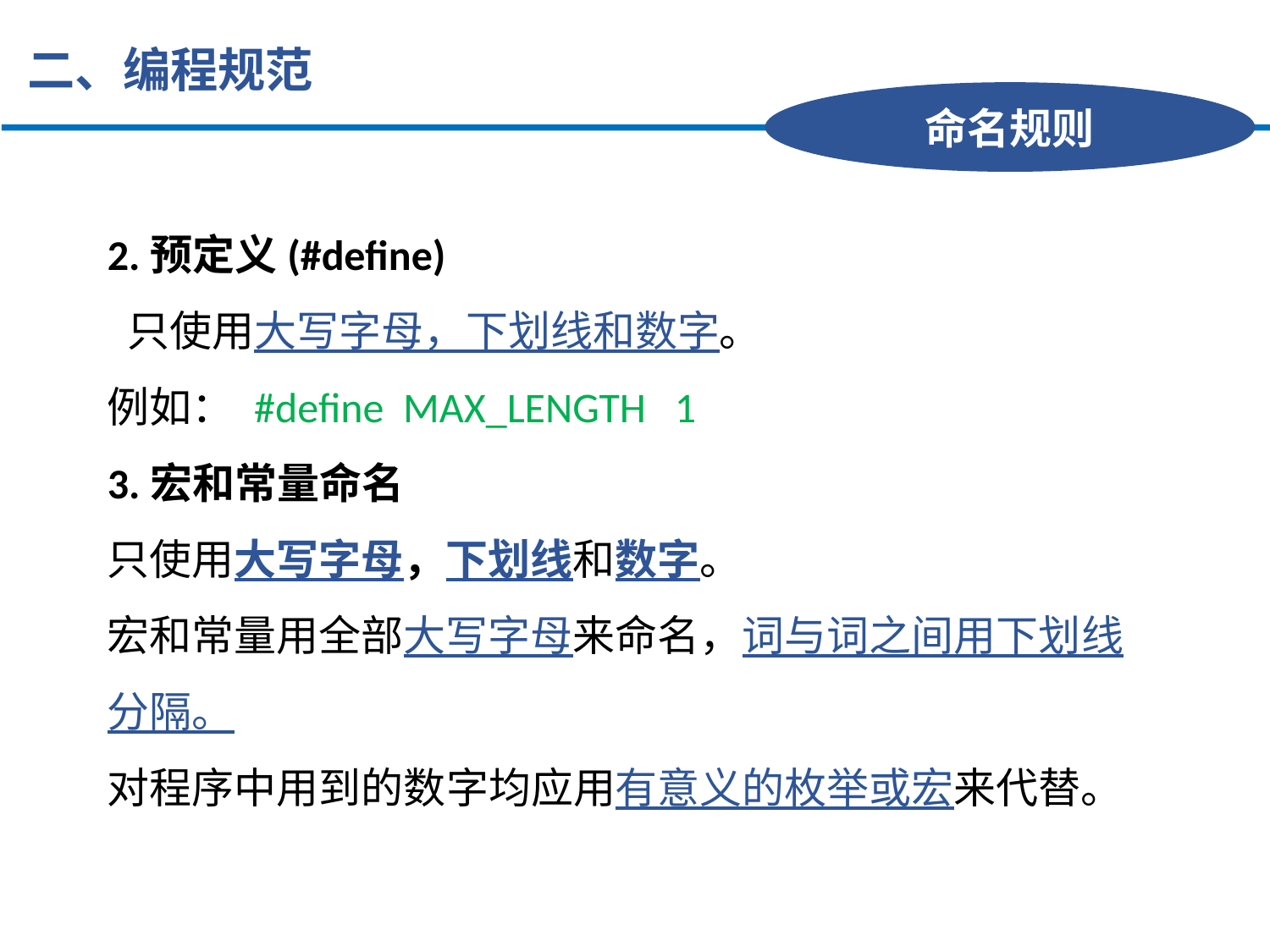

二、编程规范
命名规则

2.预定义(#define)
 只使用大写字母，下划线和数字。
例如： #define  MAX_LENGTH   1
3.宏和常量命名
只使用大写字母，下划线和数字。
宏和常量用全部大写字母来命名，词与词之间用下划线分隔。
对程序中用到的数字均应用有意义的枚举或宏来代替。